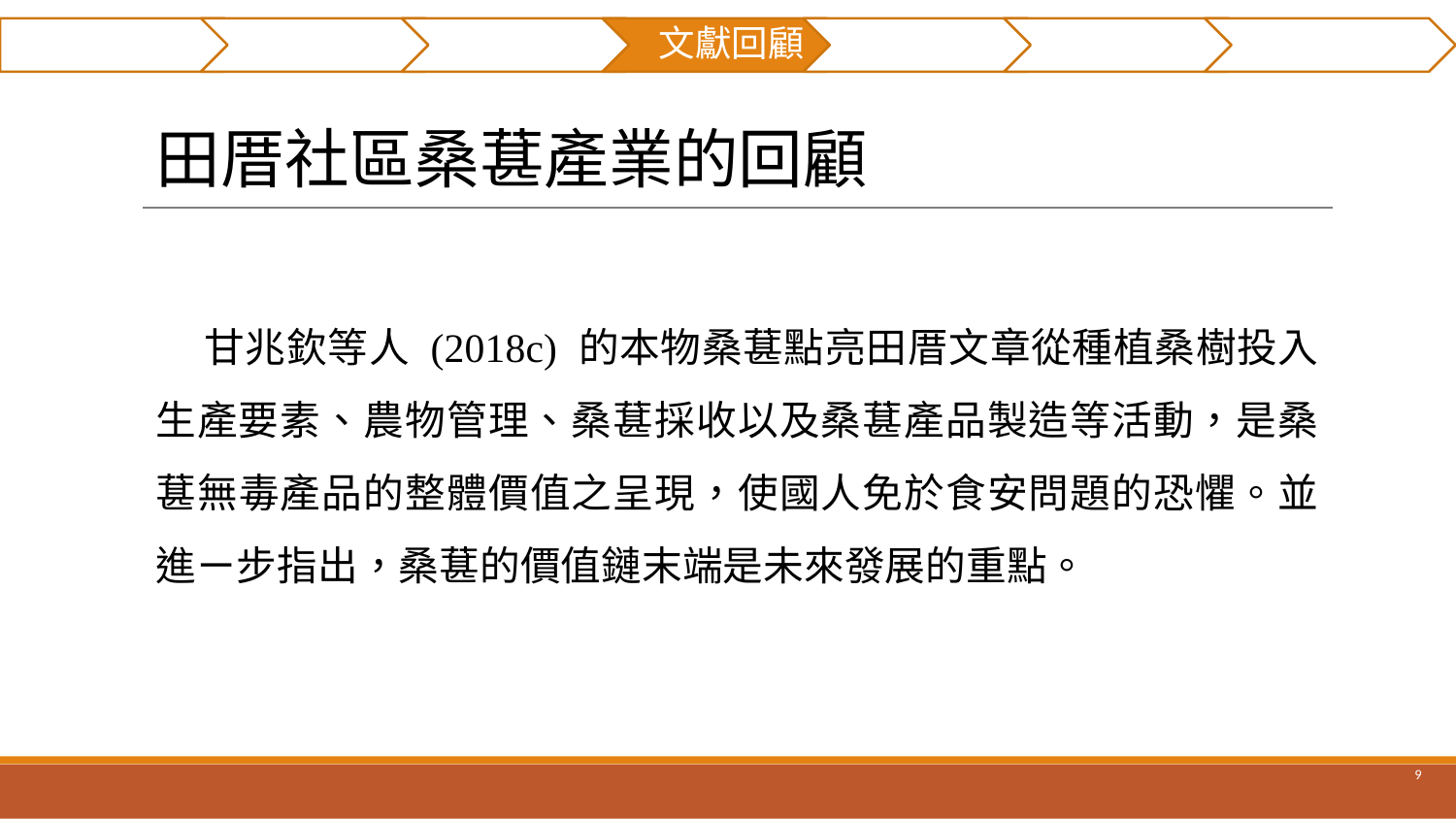

摘要

研究貢獻

前言

文獻回顧

研究方法

實例分析

結論與建議
# 田厝社區桑葚產業的回顧
    甘兆欽等人 (2018c) 的本物桑葚點亮田厝文章從種植桑樹投入生產要素、農物管理、桑葚採收以及桑葚產品製造等活動，是桑葚無毒產品的整體價值之呈現，使國人免於食安問題的恐懼。並進ㄧ步指出，桑葚的價值鏈末端是未來發展的重點。
9